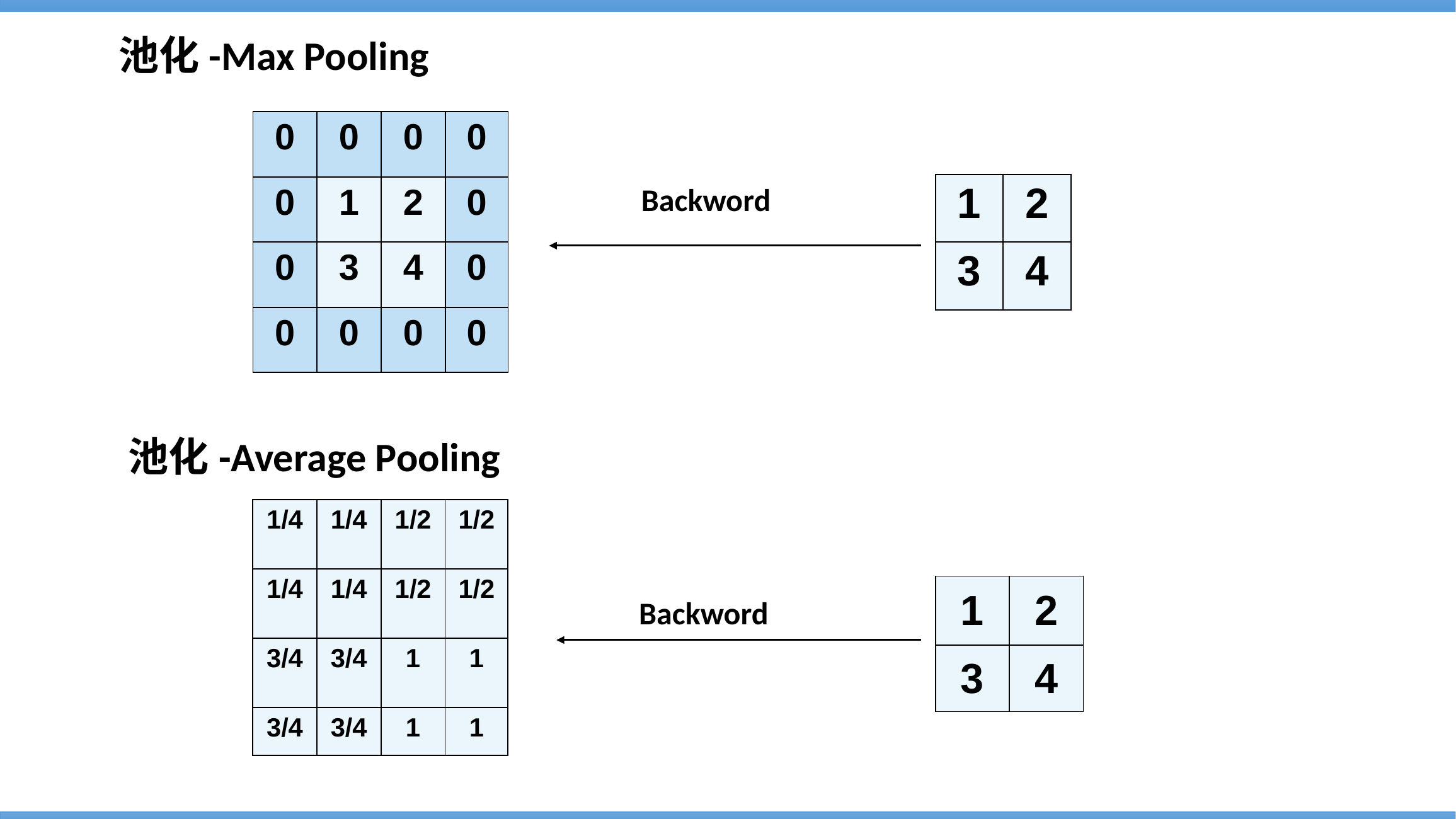

池化-Max Pooling
| 0 | 0 | 0 | 0 |
| --- | --- | --- | --- |
| 0 | 1 | 2 | 0 |
| 0 | 3 | 4 | 0 |
| 0 | 0 | 0 | 0 |
Backword
| 1 | 2 |
| --- | --- |
| 3 | 4 |
池化-Average Pooling
| 1/4 | 1/4 | 1/2 | 1/2 |
| --- | --- | --- | --- |
| 1/4 | 1/4 | 1/2 | 1/2 |
| 3/4 | 3/4 | 1 | 1 |
| 3/4 | 3/4 | 1 | 1 |
| 1 | 2 |
| --- | --- |
| 3 | 4 |
Backword